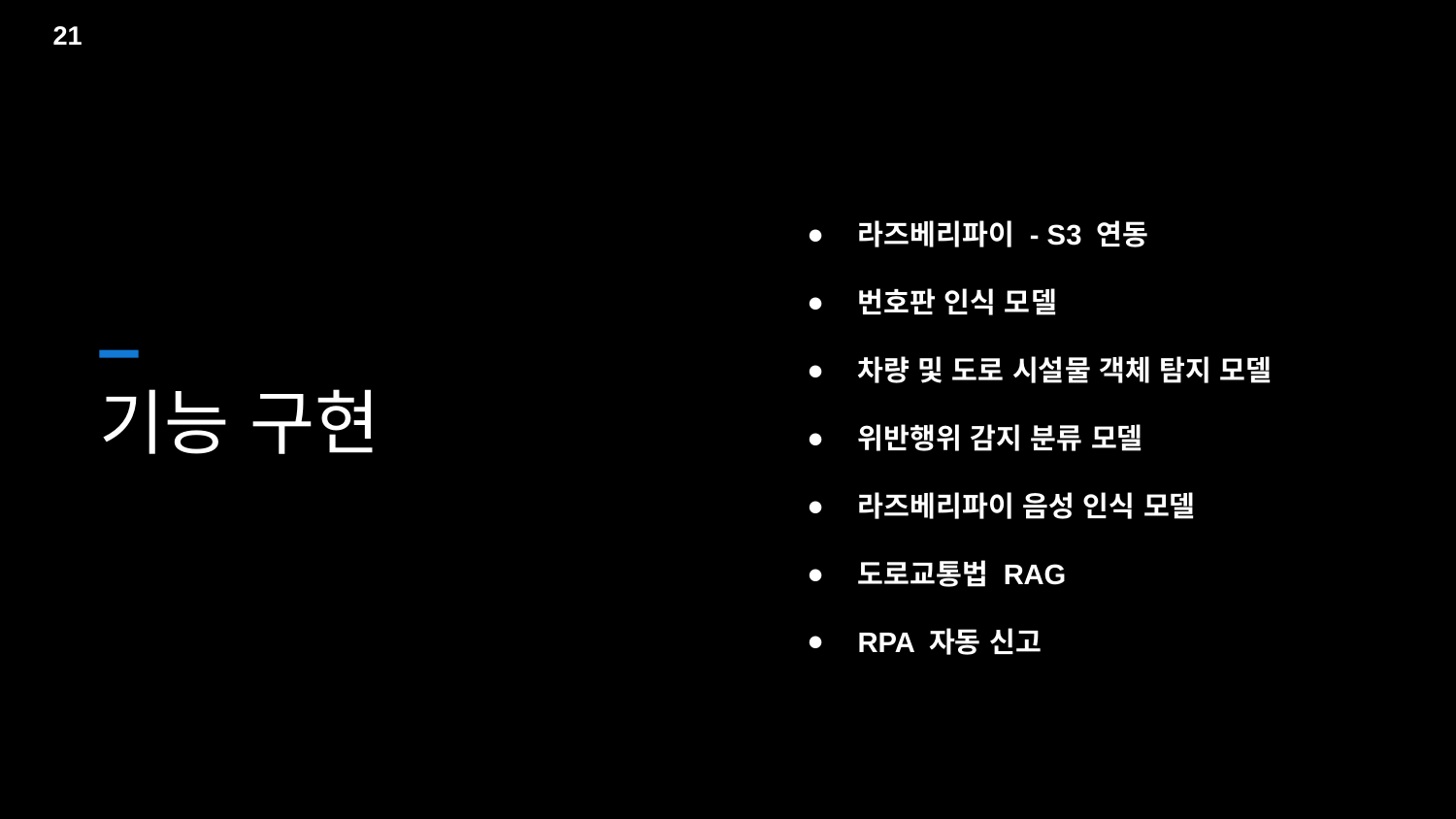

21
라즈베리파이 - S3 연동
번호판 인식 모델
차량 및 도로 시설물 객체 탐지 모델
위반행위 감지 분류 모델
라즈베리파이 음성 인식 모델
도로교통법 RAG
RPA 자동 신고

기능 구현